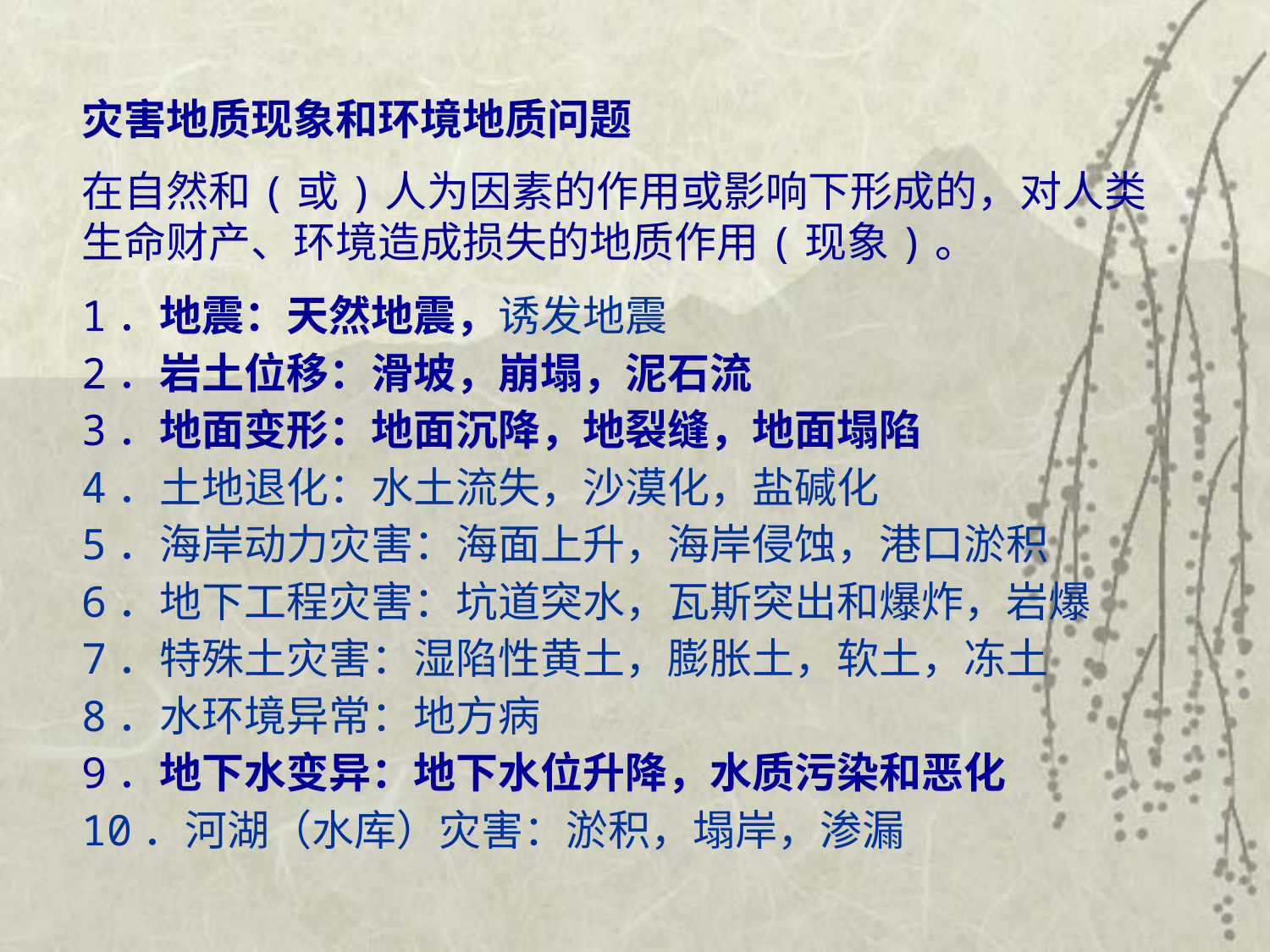

灾害地质现象和环境地质问题
在自然和(或)人为因素的作用或影响下形成的，对人类生命财产、环境造成损失的地质作用(现象)。
1．地震：天然地震，诱发地震
2．岩土位移：滑坡，崩塌，泥石流
3．地面变形：地面沉降，地裂缝，地面塌陷
4．土地退化：水土流失，沙漠化，盐碱化
5．海岸动力灾害：海面上升，海岸侵蚀，港口淤积
6．地下工程灾害：坑道突水，瓦斯突出和爆炸，岩爆
7．特殊土灾害：湿陷性黄土，膨胀土，软土，冻土
8．水环境异常：地方病
9．地下水变异：地下水位升降，水质污染和恶化
10．河湖（水库）灾害：淤积，塌岸，渗漏